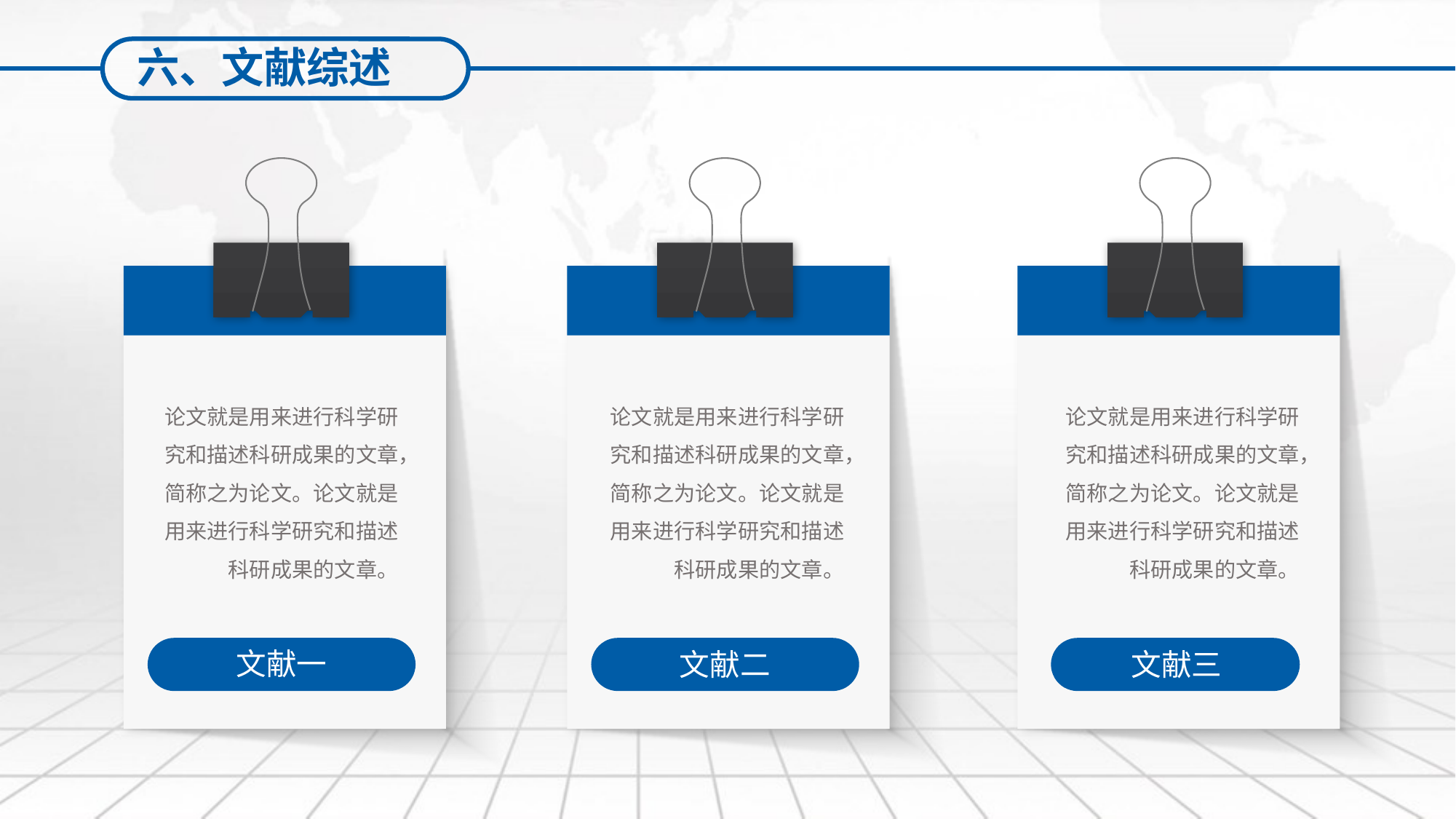

六、文献综述

论文就是用来进行科学研究和描述科研成果的文章，简称之为论文。论文就是用来进行科学研究和描述科研成果的文章。

文献一

论文就是用来进行科学研究和描述科研成果的文章，简称之为论文。论文就是用来进行科学研究和描述科研成果的文章。

文献二

论文就是用来进行科学研究和描述科研成果的文章，简称之为论文。论文就是用来进行科学研究和描述科研成果的文章。

文献三